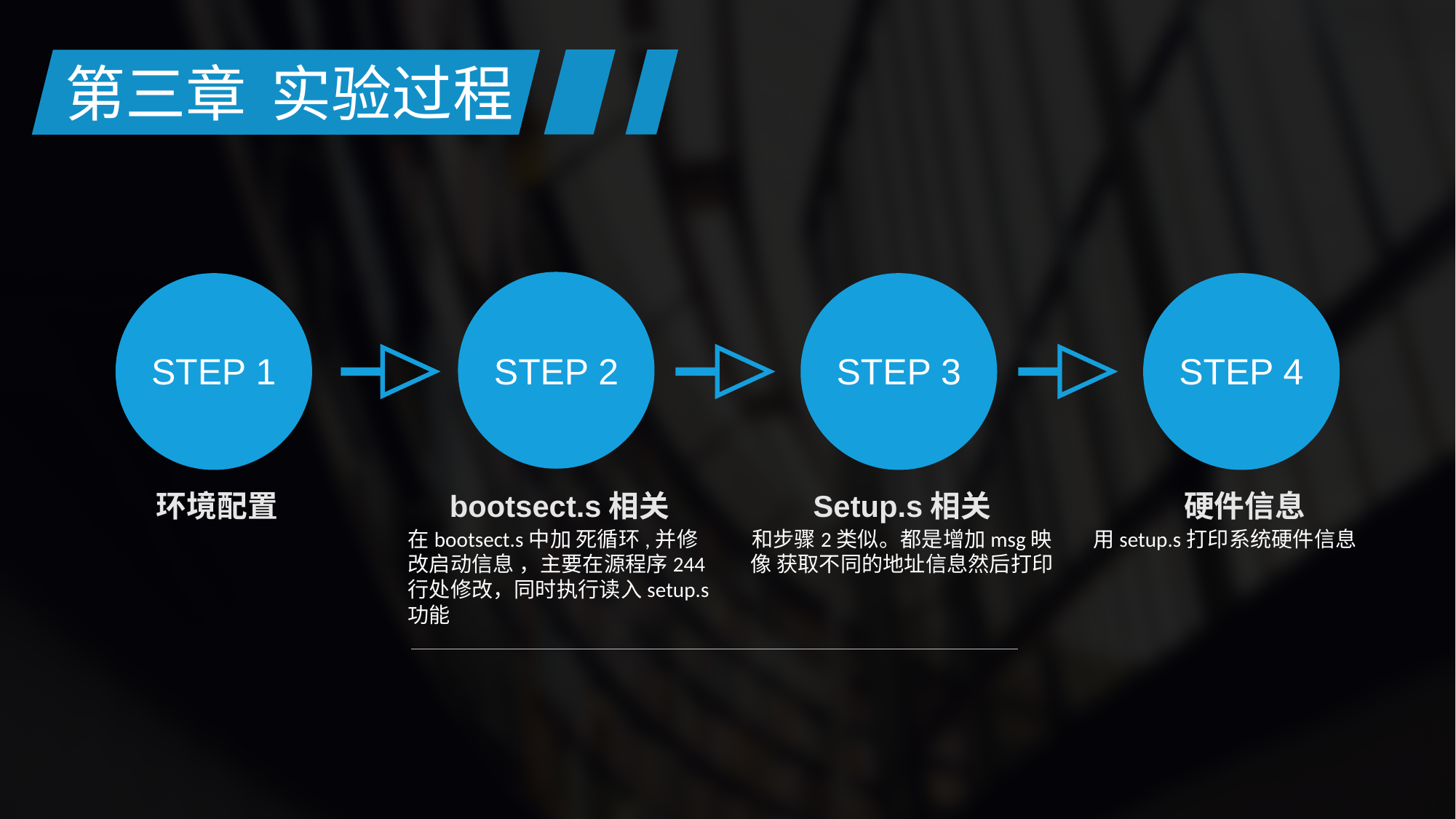

第三章
实验过程

STEP 1
STEP 2
STEP 3
STEP 4

环境配置
硬件信息
用setup.s打印系统硬件信息
bootsect.s相关
在bootsect.s中加 死循环,并修改启动信息 ，主要在源程序244行处修改，同时执行读入setup.s功能
Setup.s相关
和步骤2类似。都是增加msg映像 获取不同的地址信息然后打印